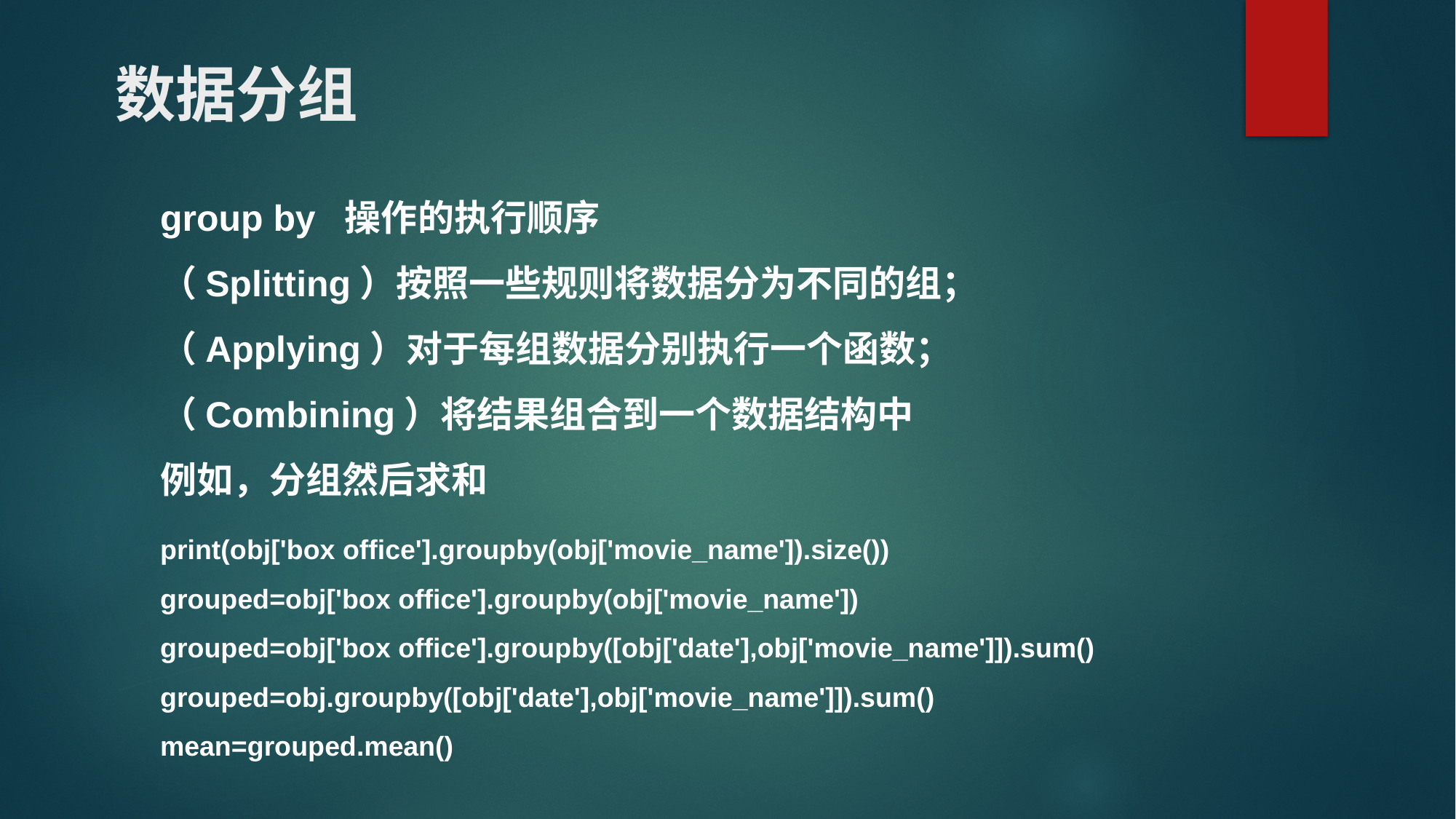

# 数据分组
group by  操作的执行顺序
（Splitting）按照一些规则将数据分为不同的组；
（Applying）对于每组数据分别执行一个函数；
（Combining）将结果组合到一个数据结构中
例如，分组然后求和

print(obj['box office'].groupby(obj['movie_name']).size())
grouped=obj['box office'].groupby(obj['movie_name'])
grouped=obj['box office'].groupby([obj['date'],obj['movie_name']]).sum()
grouped=obj.groupby([obj['date'],obj['movie_name']]).sum()
mean=grouped.mean()